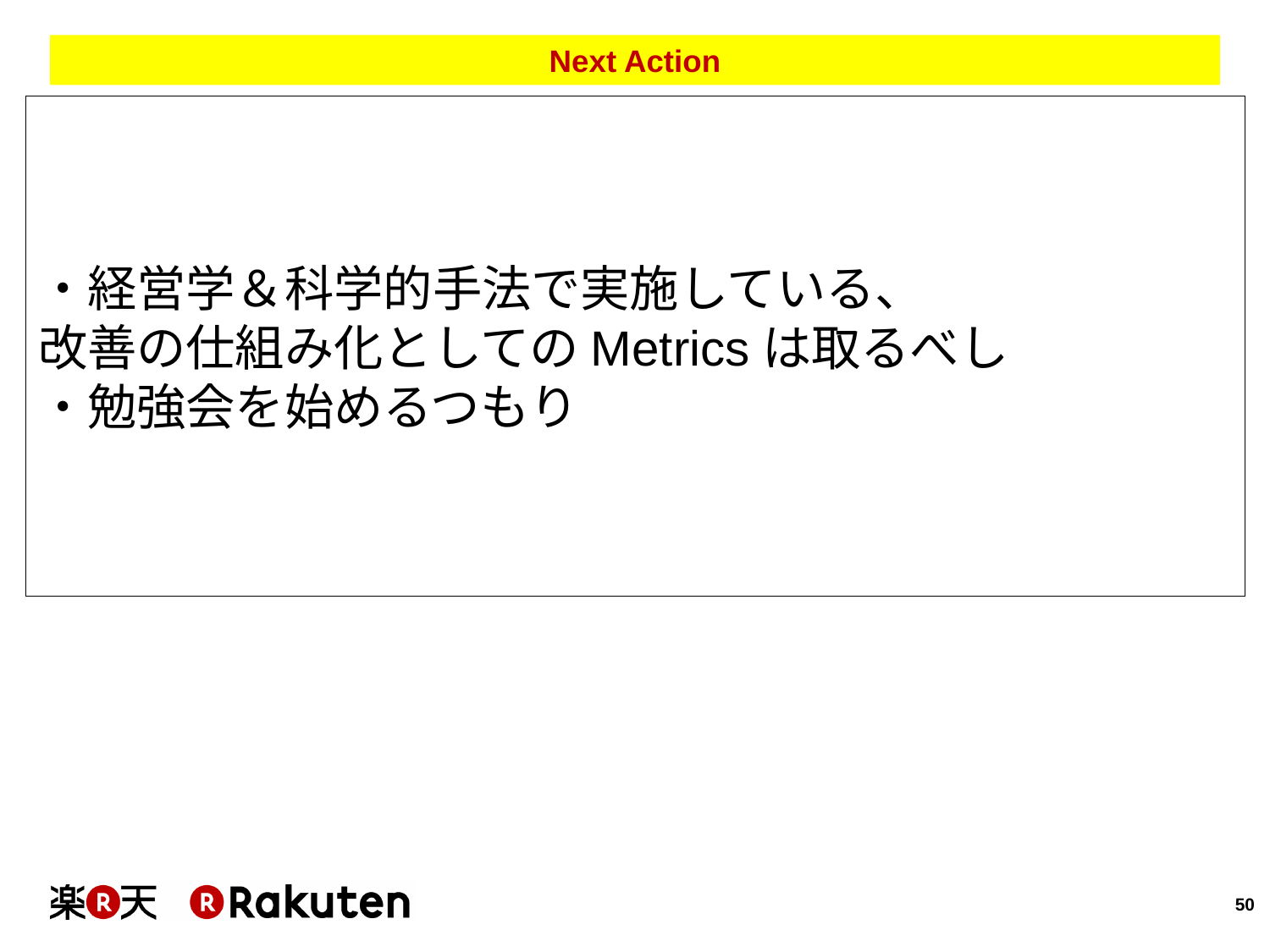

# Next Action
・経営学＆科学的手法で実施している、
改善の仕組み化としてのMetricsは取るべし
・勉強会を始めるつもり